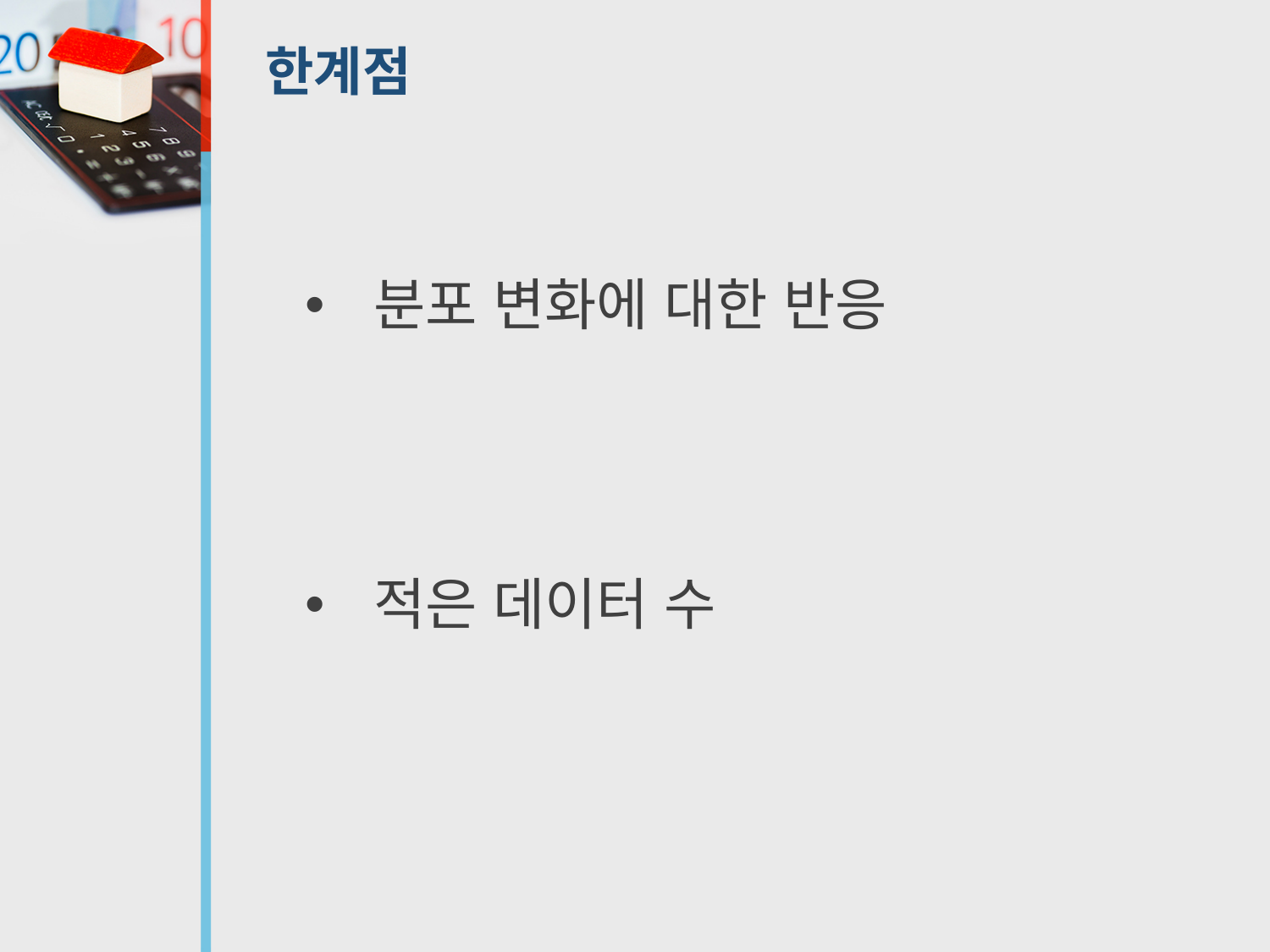

# 한계점

분포 변화에 대한 반응

적은 데이터 수